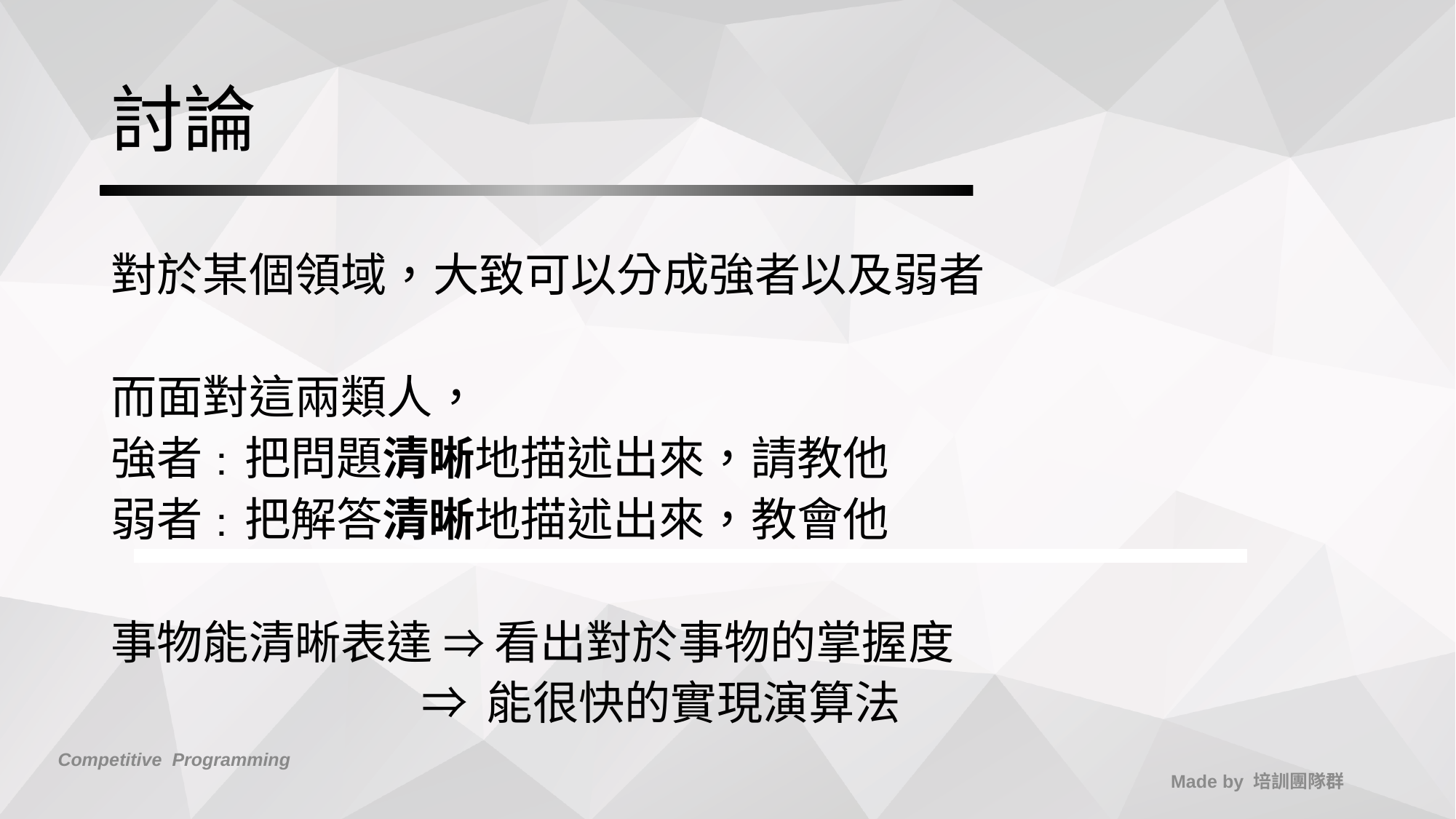

# 討論
對於某個領域，大致可以分成強者以及弱者

而面對這兩類人，
強者:把問題清晰地描述出來，請教他
弱者:把解答清晰地描述出來，教會他

事物能清晰表達 ⇒ 看出對於事物的掌握度
                              ⇒ 能很快的實現演算法